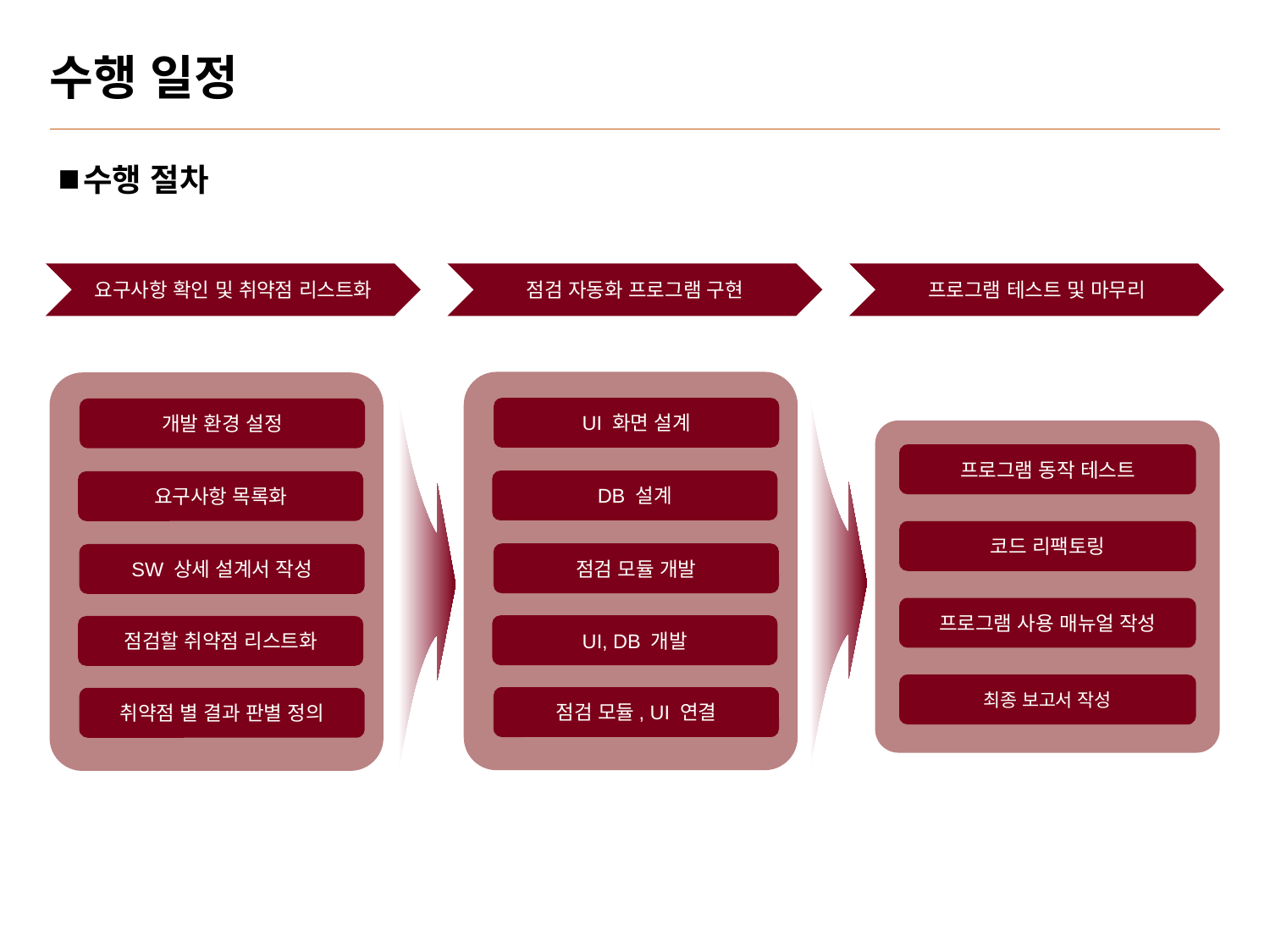

# 수행 일정
수행 절차

요구사항 확인 및 취약점 리스트화
점검 자동화 프로그램 구현
프로그램 테스트 및 마무리

UI 화면 설계
DB 설계
점검 모듈 개발
UI, DB 개발
점검 모듈, UI 연결

개발 환경 설정
요구사항 목록화
SW 상세 설계서 작성
점검할 취약점 리스트화
취약점 별 결과 판별 정의

프로그램 동작 테스트
코드 리팩토링
프로그램 사용 매뉴얼 작성
최종 보고서 작성